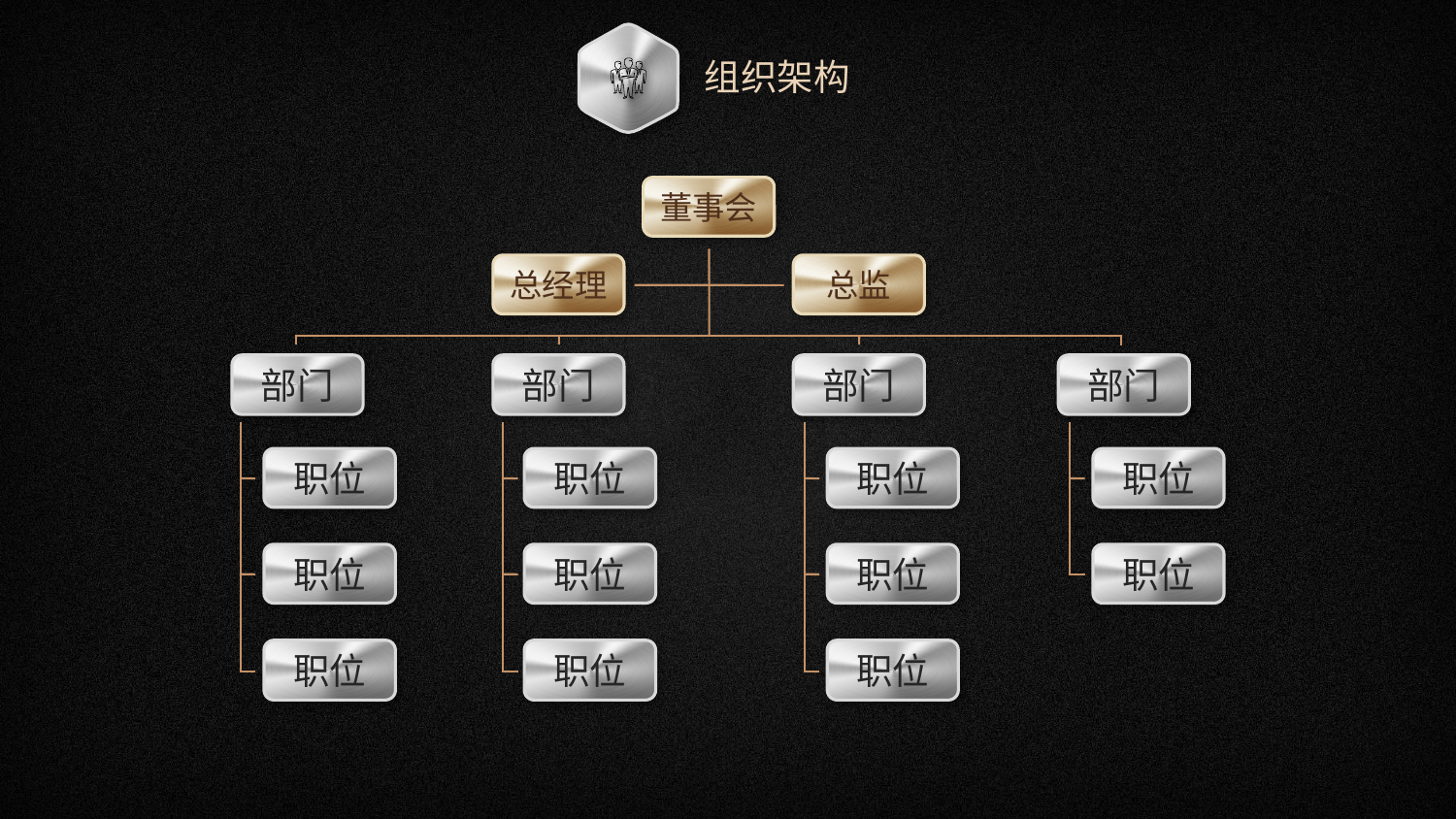

组织架构
董事会

总经理
总监

部门
部门
部门
部门

职位
职位
职位
职位

职位
职位
职位
职位

职位
职位
职位